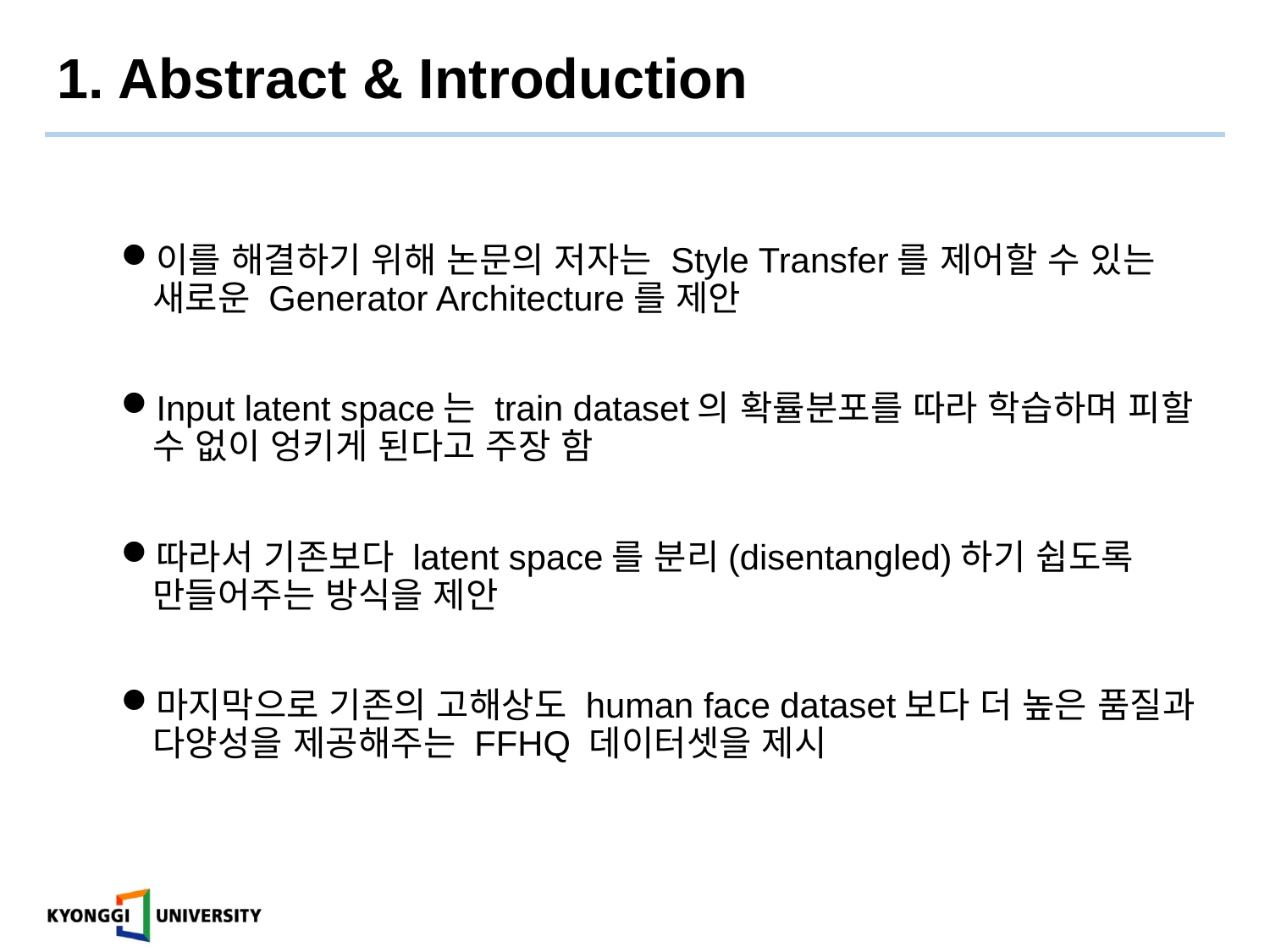

# 1. Abstract & Introduction

이를 해결하기 위해 논문의 저자는 Style Transfer를 제어할 수 있는 새로운 Generator Architecture를 제안

Input latent space는 train dataset의 확률분포를 따라 학습하며 피할 수 없이 엉키게 된다고 주장 함

따라서 기존보다 latent space를 분리(disentangled)하기 쉽도록 만들어주는 방식을 제안

마지막으로 기존의 고해상도 human face dataset보다 더 높은 품질과 다양성을 제공해주는 FFHQ 데이터셋을 제시